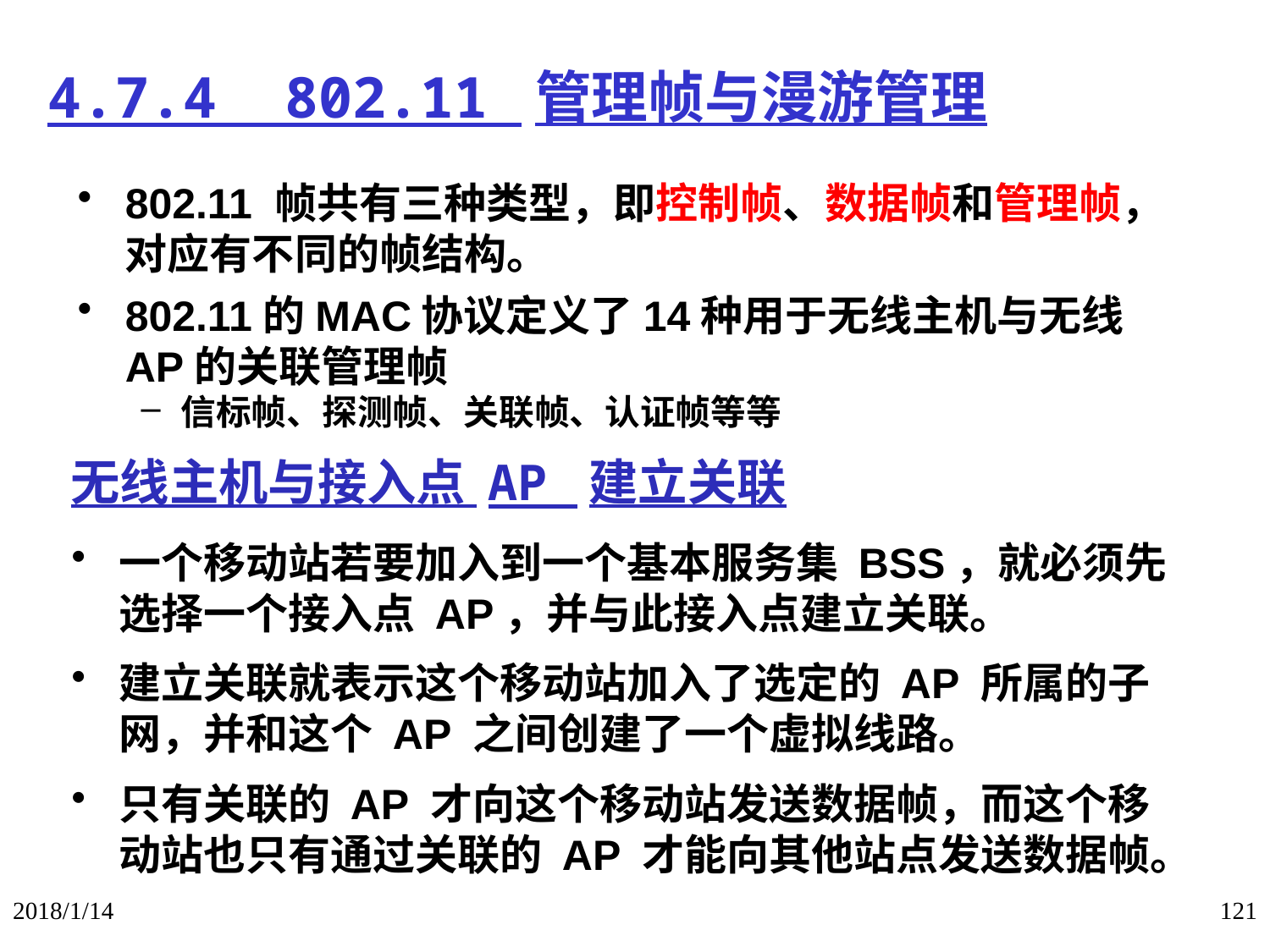

# 4.7.4  802.11 管理帧与漫游管理
802.11 帧共有三种类型，即控制帧、数据帧和管理帧，对应有不同的帧结构。
802.11的MAC协议定义了14种用于无线主机与无线AP的关联管理帧
信标帧、探测帧、关联帧、认证帧等等
无线主机与接入点 AP 建立关联
一个移动站若要加入到一个基本服务集 BSS，就必须先选择一个接入点 AP，并与此接入点建立关联。
建立关联就表示这个移动站加入了选定的 AP 所属的子网，并和这个 AP 之间创建了一个虚拟线路。
只有关联的 AP 才向这个移动站发送数据帧，而这个移动站也只有通过关联的 AP 才能向其他站点发送数据帧。
2018/1/14
121